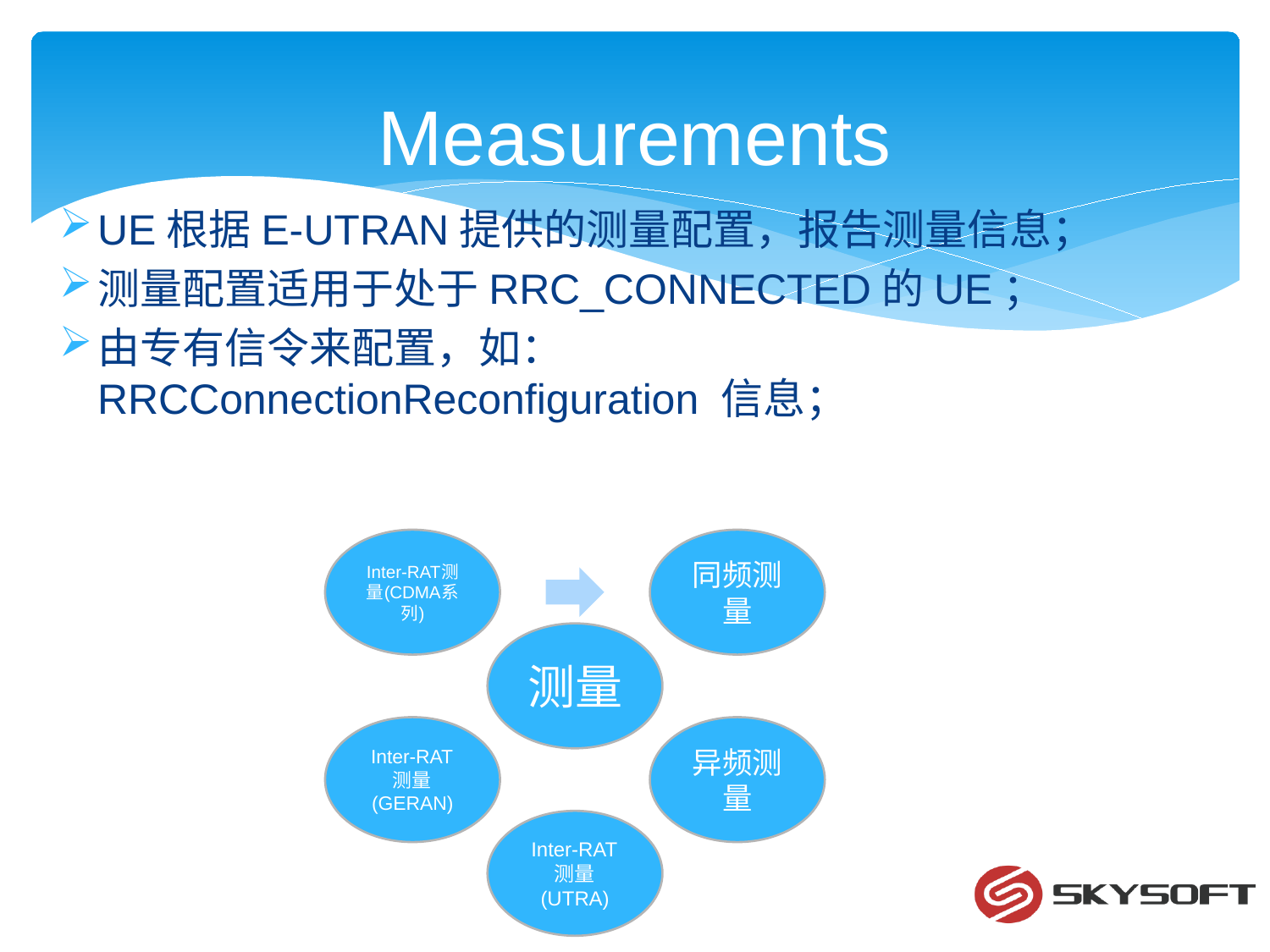

# Measurements
UE根据E-UTRAN提供的测量配置，报告测量信息；
测量配置适用于处于RRC_CONNECTED的UE；
由专有信令来配置，如：RRCConnectionReconfiguration 信息；
测量
同频测量
异频测量
Inter-RAT测量(UTRA)
Inter-RAT测量(GERAN)
Inter-RAT测量(CDMA系列)